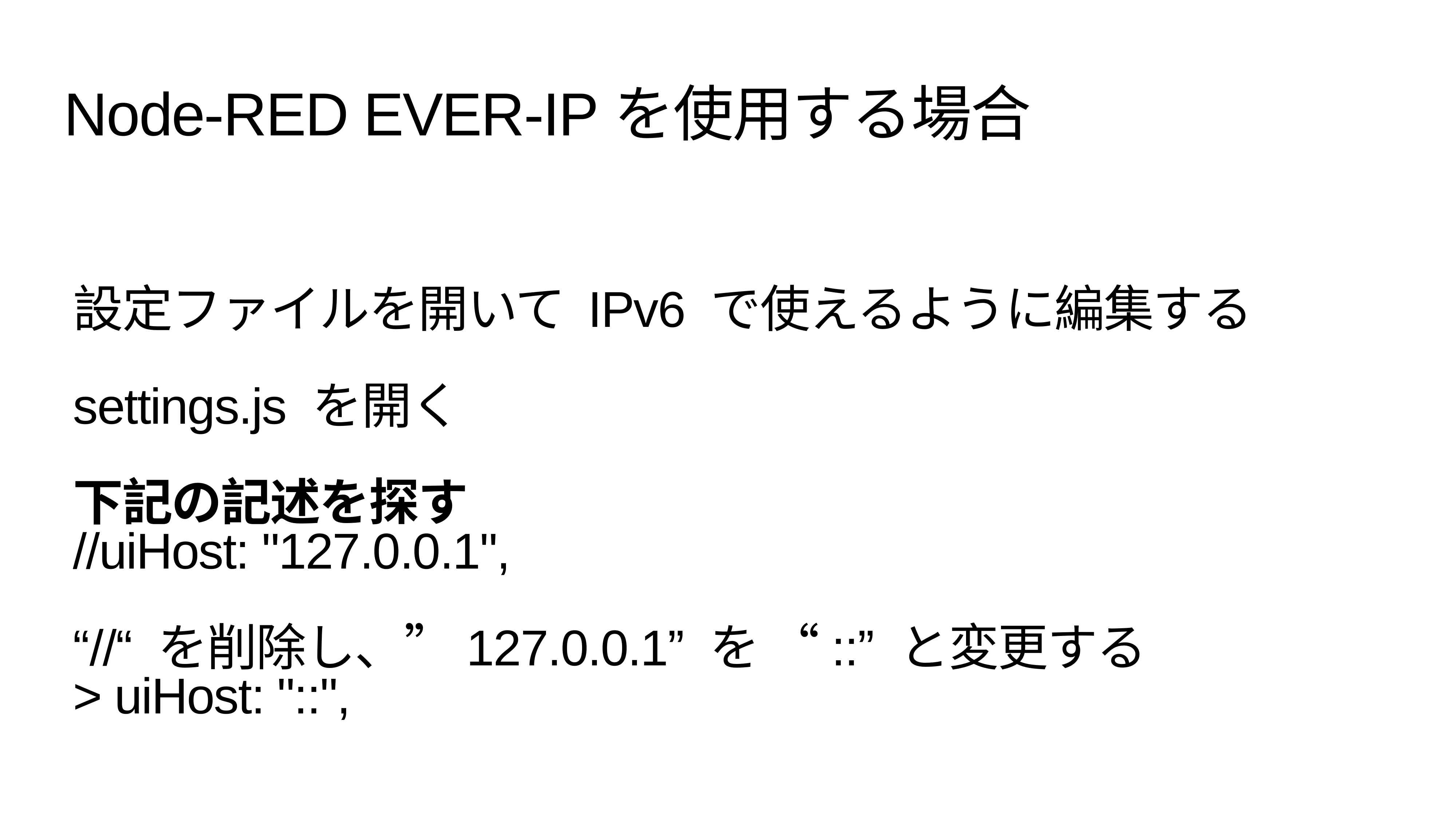

Node-RED EVER-IPを使用する場合
# 設定ファイルを開いて IPv6 で使えるように編集する

settings.js を開く

下記の記述を探す
//uiHost: "127.0.0.1",

“//“ を削除し、”127.0.0.1” を “::” と変更する
> uiHost: "::",